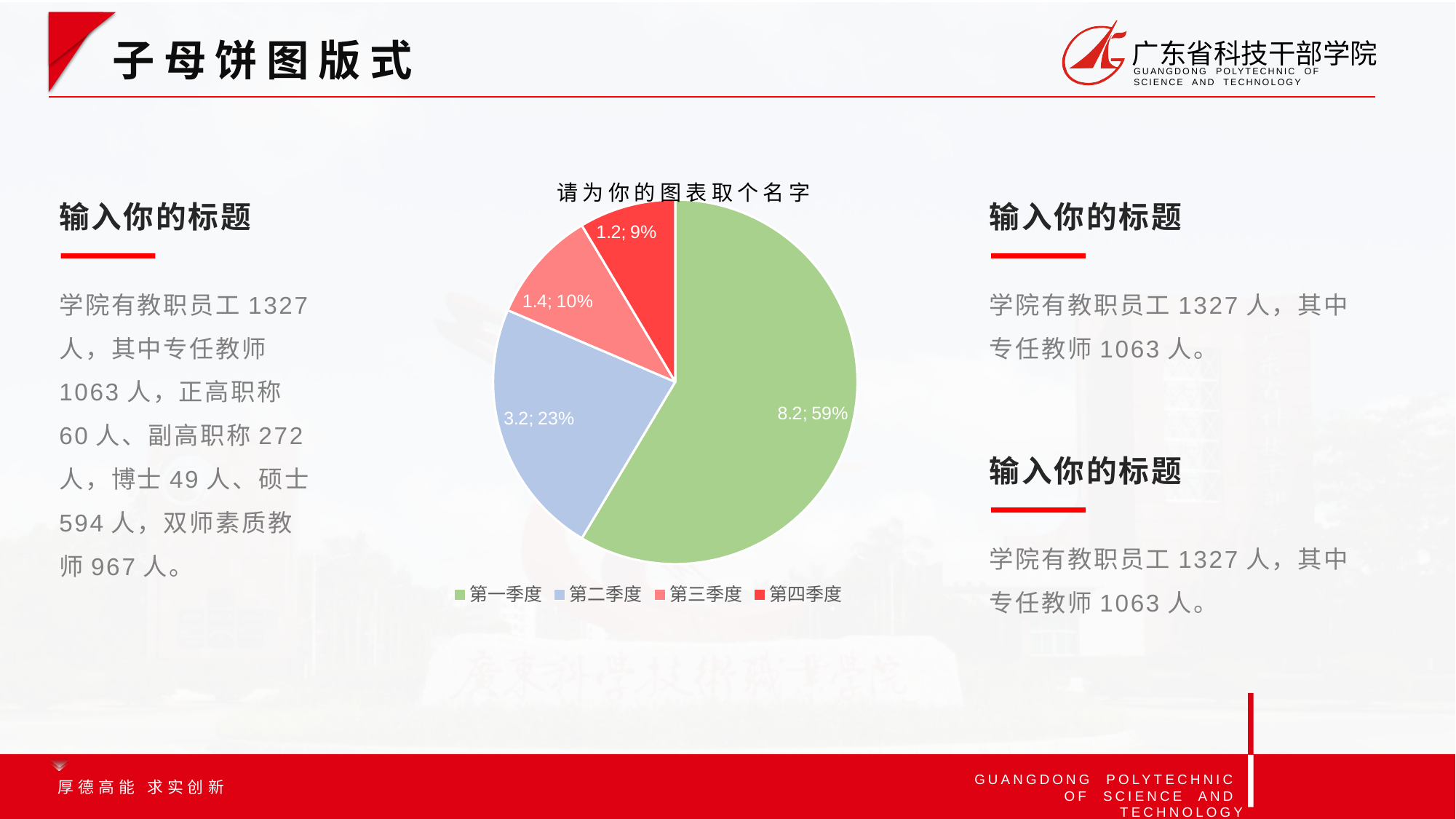

选中图表☞鼠标右键选择编辑数据☞即可修改图表数据
子母饼图版式

[unsupported chart]

请为你的图表取个名字
输入你的标题
输入你的标题

学院有教职员工1327人，其中专任教师1063人，正高职称60人、副高职称272人，博士49人、硕士594人，双师素质教师967人。
学院有教职员工1327人，其中专任教师1063人。
输入你的标题

学院有教职员工1327人，其中专任教师1063人。